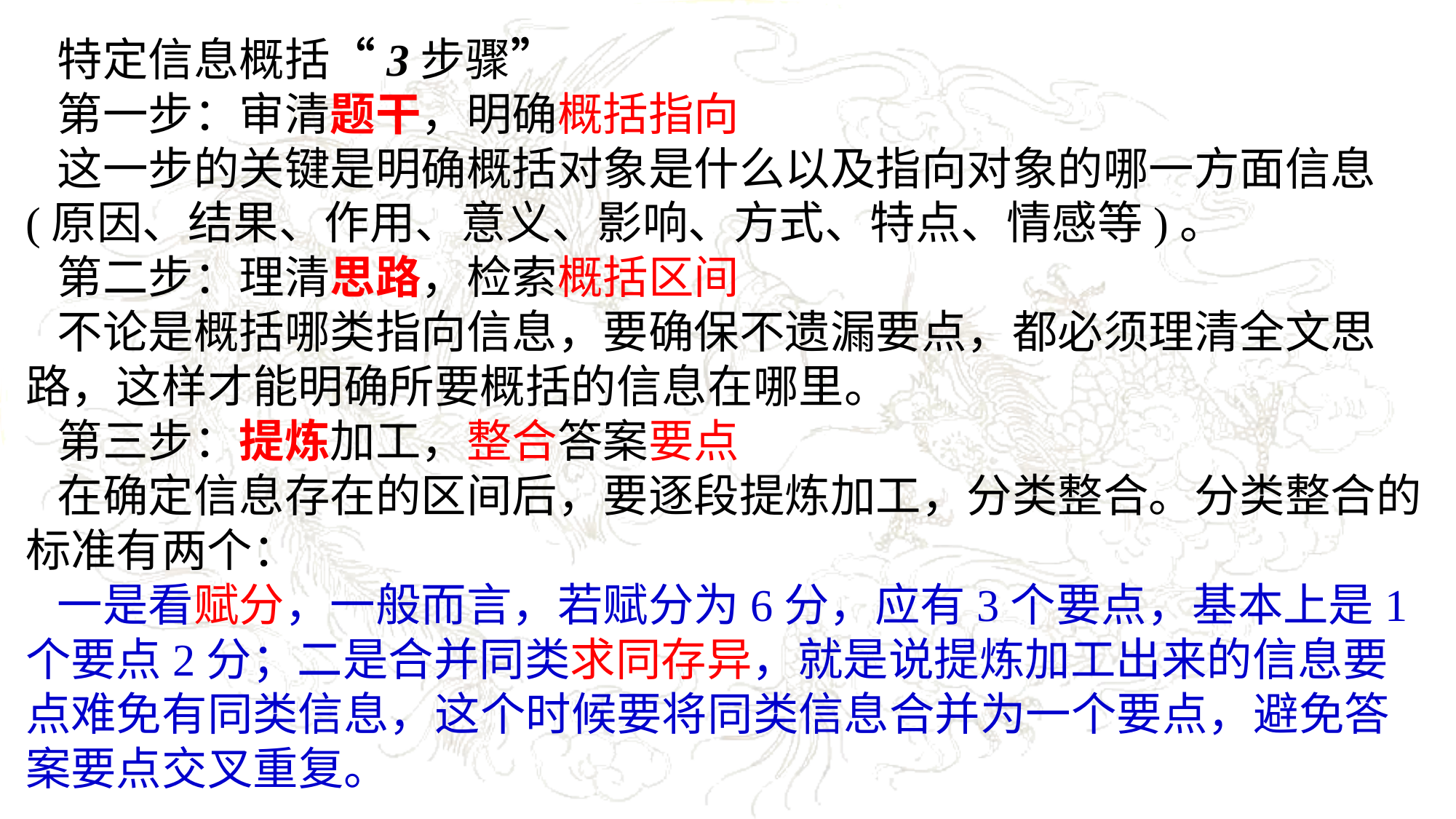

特定信息概括“3步骤”
第一步：审清题干，明确概括指向
这一步的关键是明确概括对象是什么以及指向对象的哪一方面信息(原因、结果、作用、意义、影响、方式、特点、情感等)。
第二步：理清思路，检索概括区间
不论是概括哪类指向信息，要确保不遗漏要点，都必须理清全文思路，这样才能明确所要概括的信息在哪里。
第三步：提炼加工，整合答案要点
在确定信息存在的区间后，要逐段提炼加工，分类整合。分类整合的标准有两个：
一是看赋分，一般而言，若赋分为6分，应有3个要点，基本上是1个要点2分；二是合并同类求同存异，就是说提炼加工出来的信息要点难免有同类信息，这个时候要将同类信息合并为一个要点，避免答案要点交叉重复。